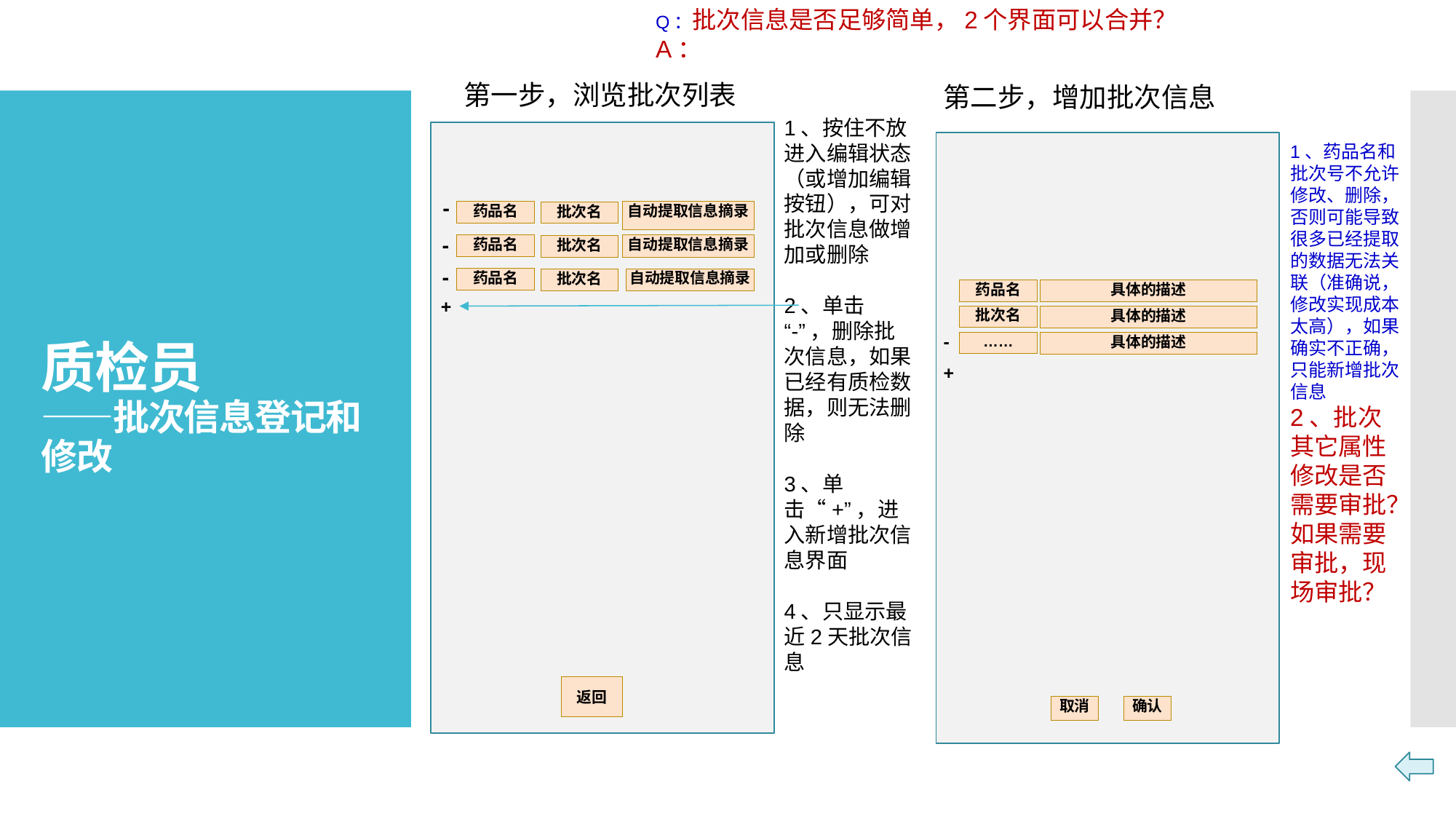

Q：批次信息是否足够简单，2个界面可以合并？
A：
第一步，浏览批次列表
第二步，增加批次信息
1、按住不放进入编辑状态（或增加编辑按钮），可对批次信息做增加或删除

2、单击
“-”，删除批次信息，如果已经有质检数据，则无法删除

3、单击“+”，进入新增批次信息界面

4、只显示最近2天批次信息
# 质检员 ——批次信息登记和修改
1、药品名和批次号不允许修改、删除，否则可能导致很多已经提取的数据无法关联（准确说，修改实现成本太高），如果确实不正确，只能新增批次信息
2、批次其它属性修改是否需要审批？如果需要审批，现场审批？
-
自动提取信息摘录
药品名
批次名
-
自动提取信息摘录
药品名
批次名

-

自动提取信息摘录
药品名
批次名
具体的描述
药品名
+
批次名
具体的描述
-
……
具体的描述
+
返回
取消
确认